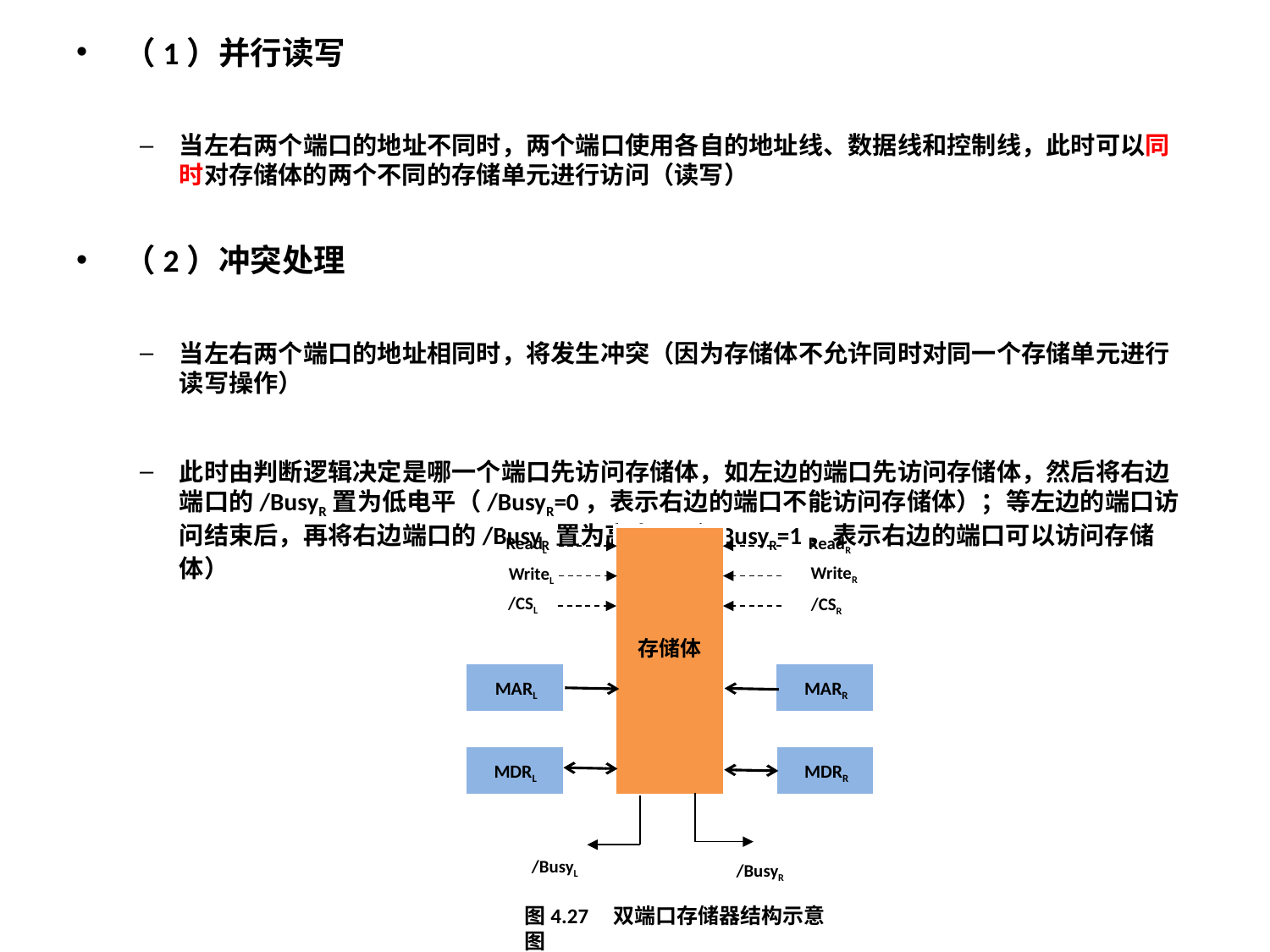

（1）并行读写

当左右两个端口的地址不同时，两个端口使用各自的地址线、数据线和控制线，此时可以同时对存储体的两个不同的存储单元进行访问（读写）

（2）冲突处理

当左右两个端口的地址相同时，将发生冲突（因为存储体不允许同时对同一个存储单元进行读写操作）

此时由判断逻辑决定是哪一个端口先访问存储体，如左边的端口先访问存储体，然后将右边端口的/BusyR置为低电平（/BusyR=0，表示右边的端口不能访问存储体）；等左边的端口访问结束后，再将右边端口的/BusyR置为高电平（/BusyR=1，表示右边的端口可以访问存储体）
ReadL
ReadR
WriteR
WriteL
/CSL
/CSR
/BusyL
/BusyR

MARL

MARR

MDRL

MDRR

存储体
图4.27    双端口存储器结构示意图